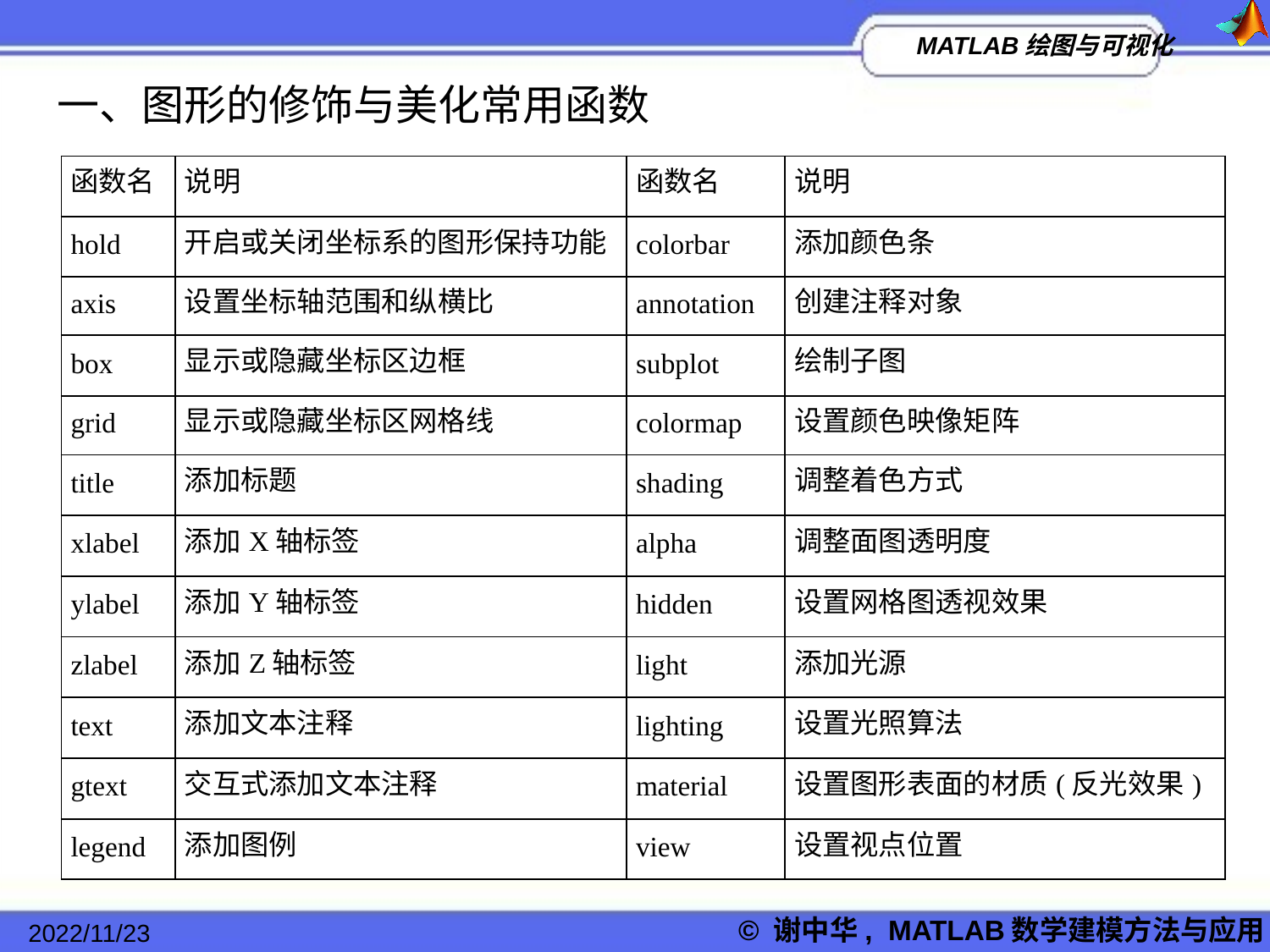

一、图形的修饰与美化常用函数
| 函数名 | 说明 | 函数名 | 说明 |
| --- | --- | --- | --- |
| hold | 开启或关闭坐标系的图形保持功能 | colorbar | 添加颜色条 |
| axis | 设置坐标轴范围和纵横比 | annotation | 创建注释对象 |
| box | 显示或隐藏坐标区边框 | subplot | 绘制子图 |
| grid | 显示或隐藏坐标区网格线 | colormap | 设置颜色映像矩阵 |
| title | 添加标题 | shading | 调整着色方式 |
| xlabel | 添加X轴标签 | alpha | 调整面图透明度 |
| ylabel | 添加Y轴标签 | hidden | 设置网格图透视效果 |
| zlabel | 添加Z轴标签 | light | 添加光源 |
| text | 添加文本注释 | lighting | 设置光照算法 |
| gtext | 交互式添加文本注释 | material | 设置图形表面的材质(反光效果) |
| legend | 添加图例 | view | 设置视点位置 |
2022/11/23
© 谢中华,  MATLAB数学建模方法与应用